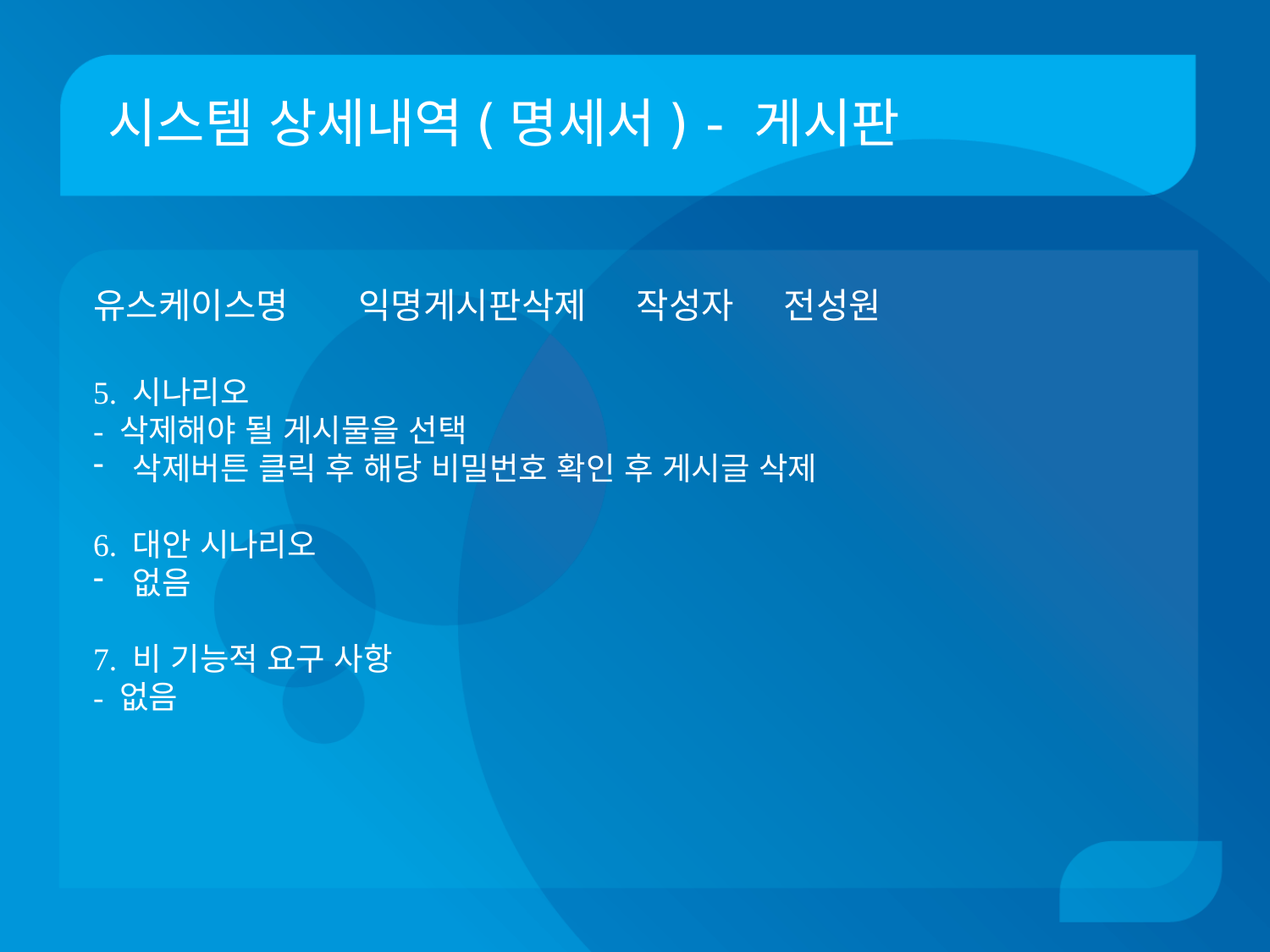

# 시스템 상세내역(명세서) - 게시판
유스케이스명       익명게시판삭제     작성자     전성원
5. 시나리오
- 삭제해야 될 게시물을 선택
삭제버튼 클릭 후 해당 비밀번호 확인 후 게시글 삭제

6. 대안 시나리오
없음

7. 비 기능적 요구 사항
- 없음